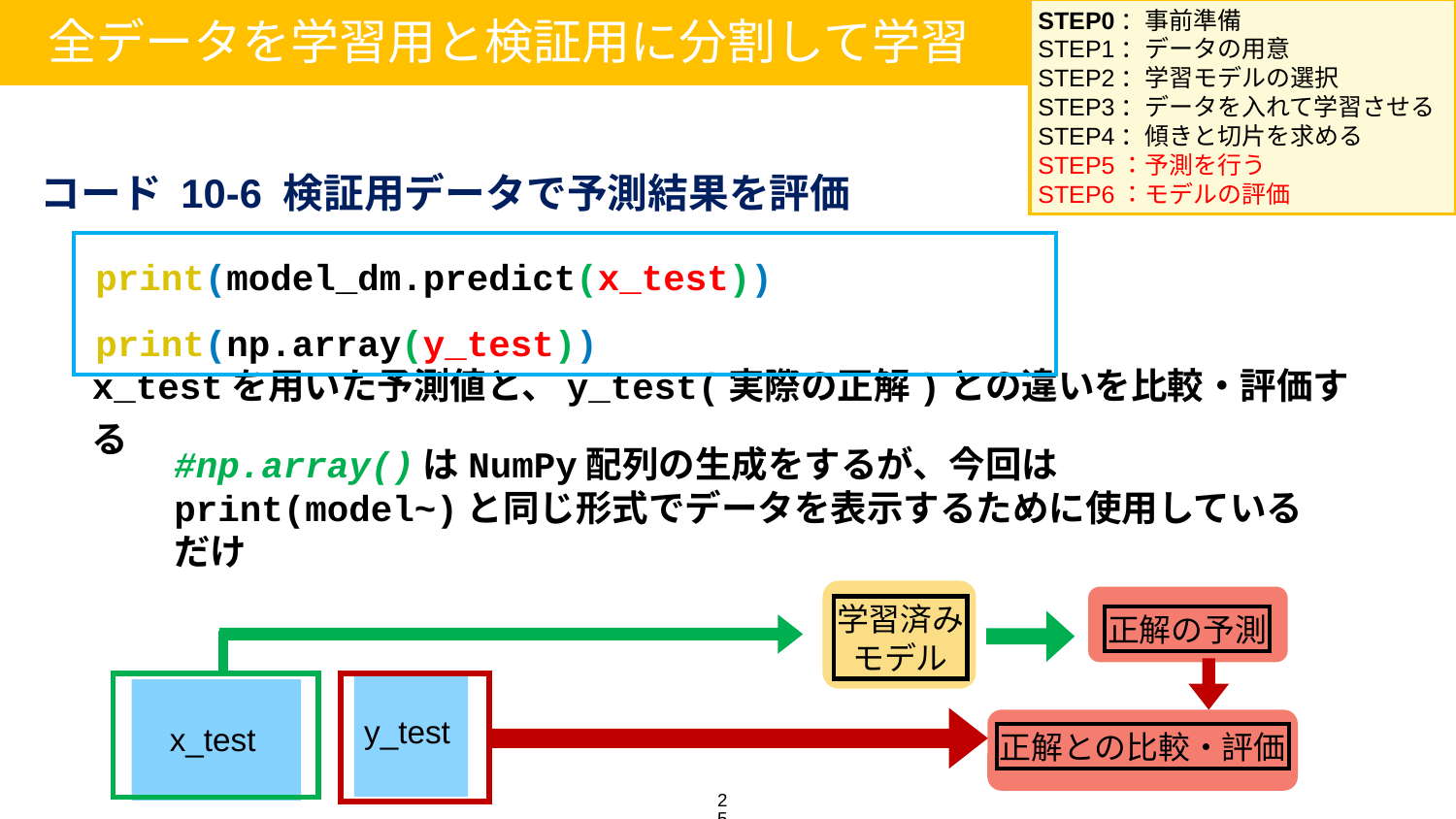

STEP0：事前準備
STEP1：データの用意
STEP2：学習モデルの選択
STEP3：データを入れて学習させる
STEP4：傾きと切片を求める
STEP5：予測を行う
STEP6：モデルの評価

全データを学習用と検証用に分割して学習
コード 10-6 検証用データで予測結果を評価
print(model_dm.predict(x_test))
print(np.array(y_test))
x_testを用いた予測値と、y_test(実際の正解)との違いを比較・評価する
#np.array()はNumPy配列の生成をするが、今回はprint(model~)と同じ形式でデータを表示するために使用しているだけ

学習済み
モデル
正解の予測

y_test

x_test
正解との比較・評価
25